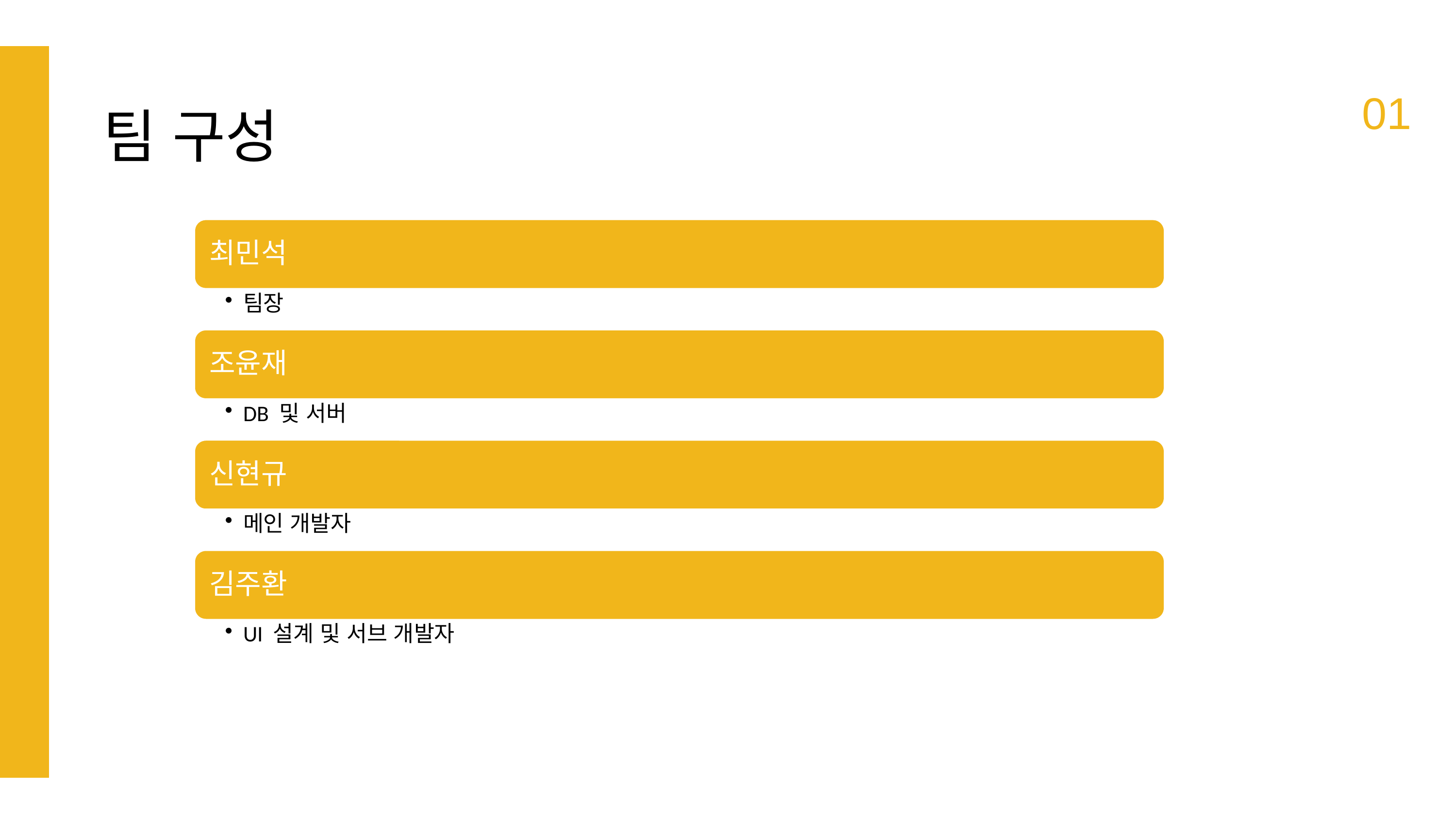

01

팀 구성
최민석
팀장
조윤재
DB 및 서버
신현규
메인 개발자
김주환
UI 설계 및 서브 개발자